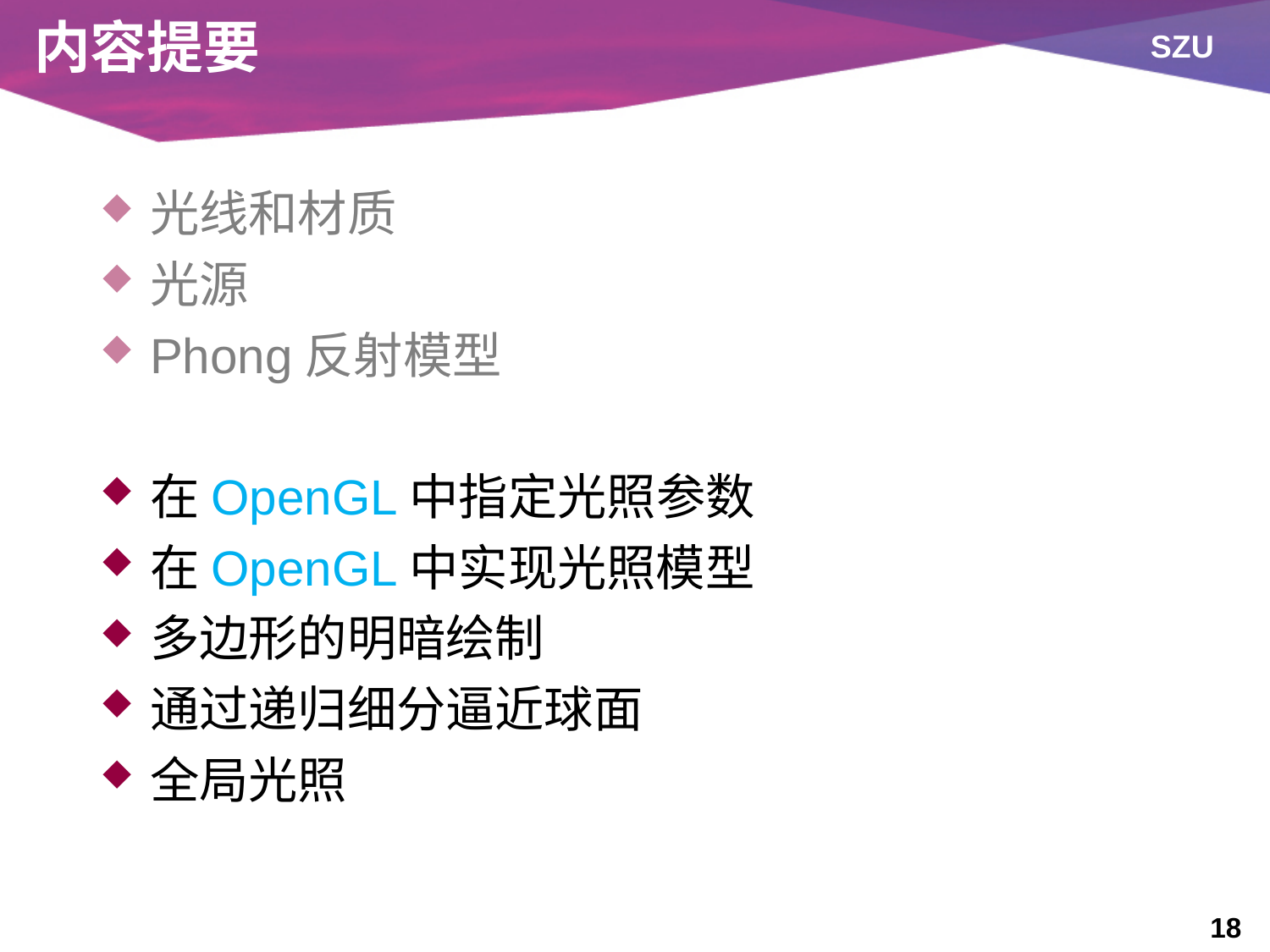

# 内容提要

光线和材质
光源
Phong反射模型

在OpenGL中指定光照参数
在OpenGL中实现光照模型
多边形的明暗绘制
通过递归细分逼近球面
全局光照
18